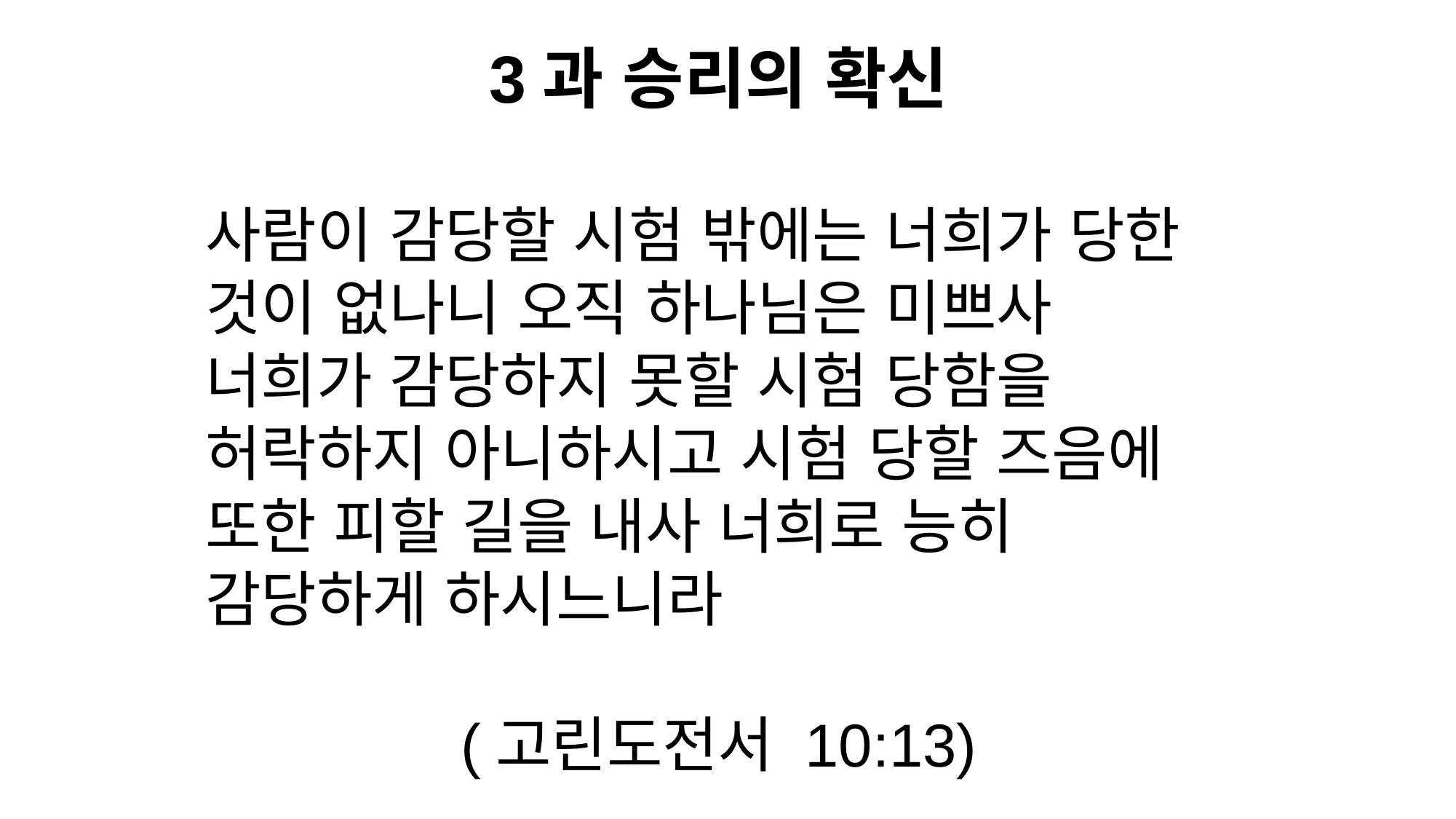

3과 승리의 확신

사람이 감당할 시험 밖에는 너희가 당한 것이 없나니 오직 하나님은 미쁘사 너희가 감당하지 못할 시험 당함을 허락하지 아니하시고 시험 당할 즈음에 또한 피할 길을 내사 너희로 능히 감당하게 하시느니라

(고린도전서 10:13)